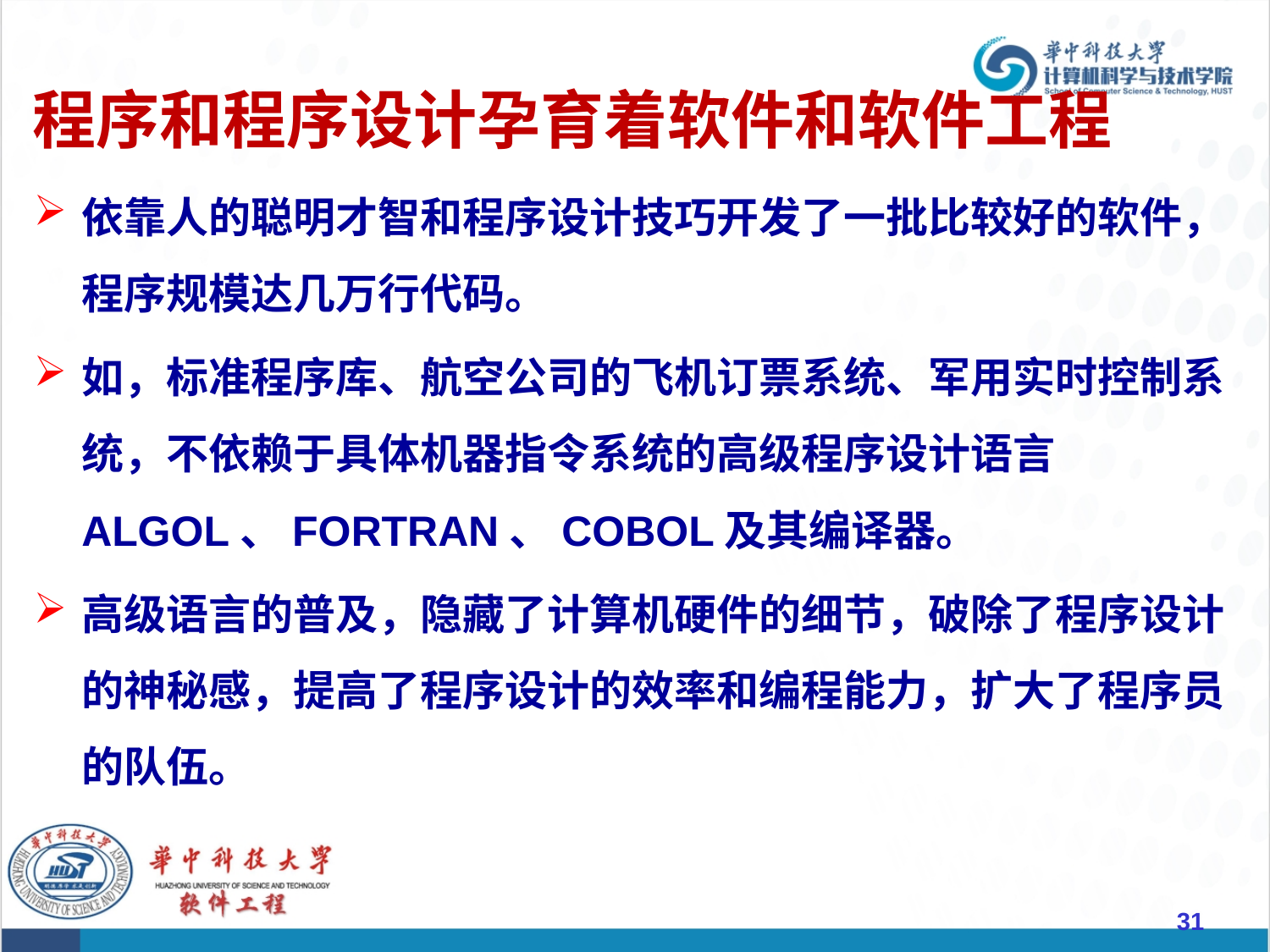

# 程序和程序设计孕育着软件和软件工程
依靠人的聪明才智和程序设计技巧开发了一批比较好的软件，程序规模达几万行代码。
如，标准程序库、航空公司的飞机订票系统、军用实时控制系统，不依赖于具体机器指令系统的高级程序设计语言ALGOL、FORTRAN、COBOL及其编译器。
高级语言的普及，隐藏了计算机硬件的细节，破除了程序设计的神秘感，提高了程序设计的效率和编程能力，扩大了程序员的队伍。
31